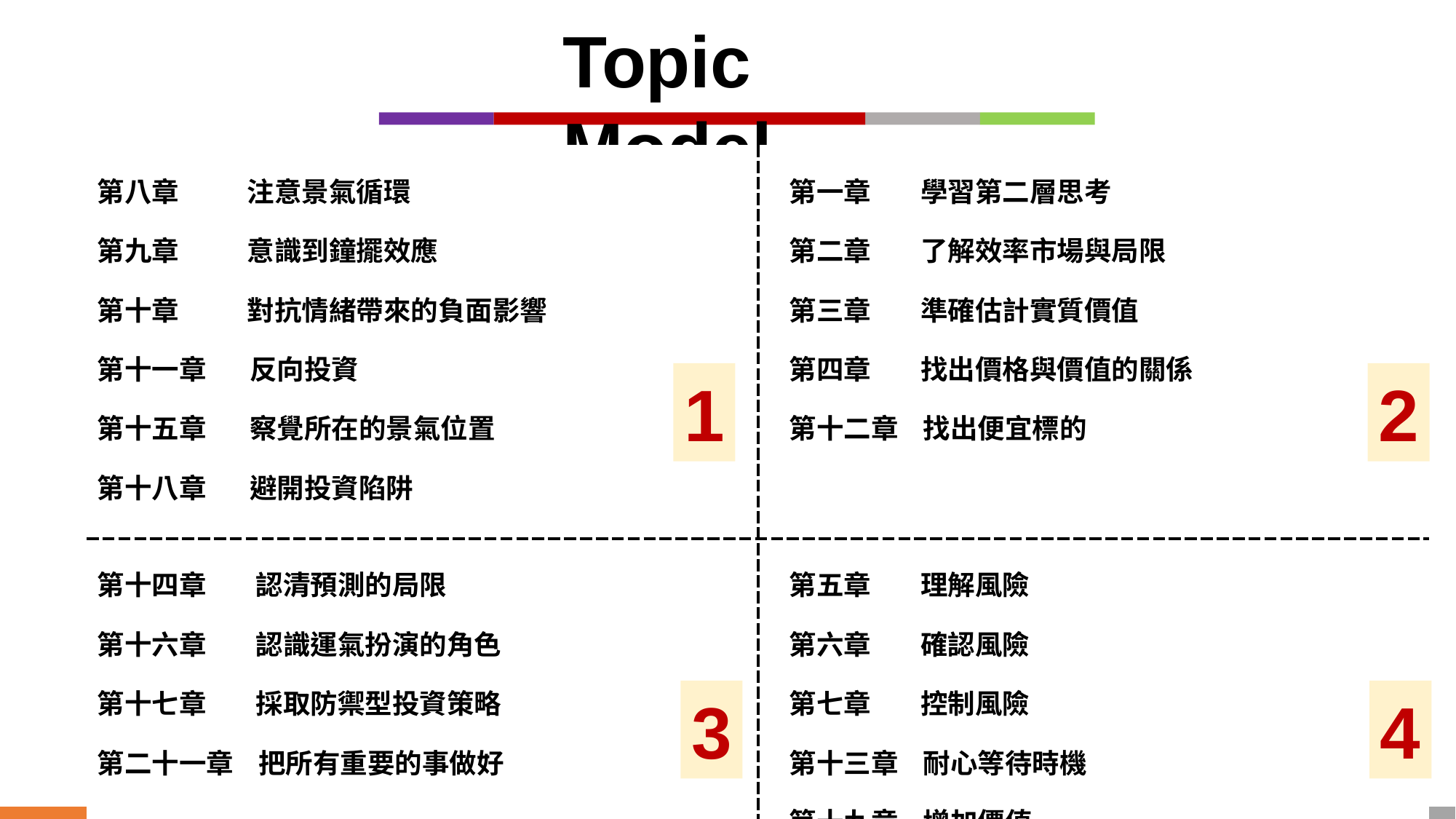

Topic Model
| 第八章 注意景氣循環 第九章 意識到鐘擺效應 第十章 對抗情緒帶來的負面影響 第十一章 反向投資 第十五章 察覺所在的景氣位置 第十八章 避開投資陷阱 | 第一章 學習第二層思考 第二章 了解效率市場與局限 第三章 準確估計實質價值 第四章 找出價格與價值的關係 第十二章 找出便宜標的 |
| --- | --- |
| 第十四章 認清預測的局限 第十六章 認識運氣扮演的角色 第十七章 採取防禦型投資策略 第二十一章 把所有重要的事做好 | 第五章 理解風險 第六章 確認風險 第七章 控制風險 第十三章 耐心等待時機 第十九章 增加價值 第二十章 合理預期 |
1
2
4
3